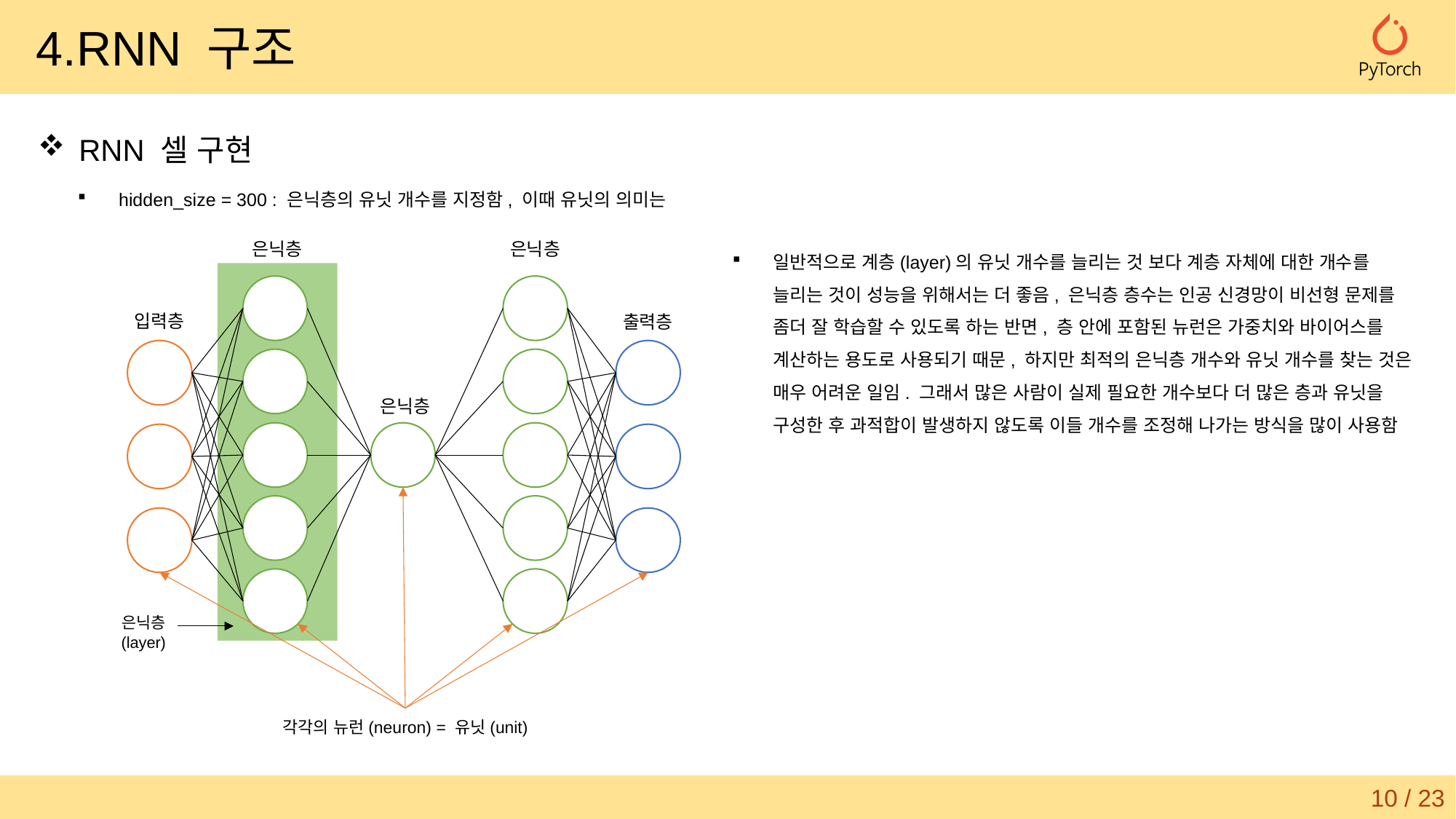

4.RNN 구조
RNN 셀 구현
hidden_size = 300 : 은닉층의 유닛 개수를 지정함, 이때 유닛의 의미는
은닉층
은닉층

입력층
출력층
은닉층
은닉층
(layer)
각각의 뉴런(neuron) = 유닛(unit)
일반적으로 계층(layer)의 유닛 개수를 늘리는 것 보다 계층 자체에 대한 개수를
늘리는 것이 성능을 위해서는 더 좋음, 은닉층 층수는 인공 신경망이 비선형 문제를
좀더 잘 학습할 수 있도록 하는 반면, 층 안에 포함된 뉴런은 가중치와 바이어스를
계산하는 용도로 사용되기 때문, 하지만 최적의 은닉층 개수와 유닛 개수를 찾는 것은
매우 어려운 일임. 그래서 많은 사람이 실제 필요한 개수보다 더 많은 층과 유닛을
구성한 후 과적합이 발생하지 않도록 이들 개수를 조정해 나가는 방식을 많이 사용함
10 / 23